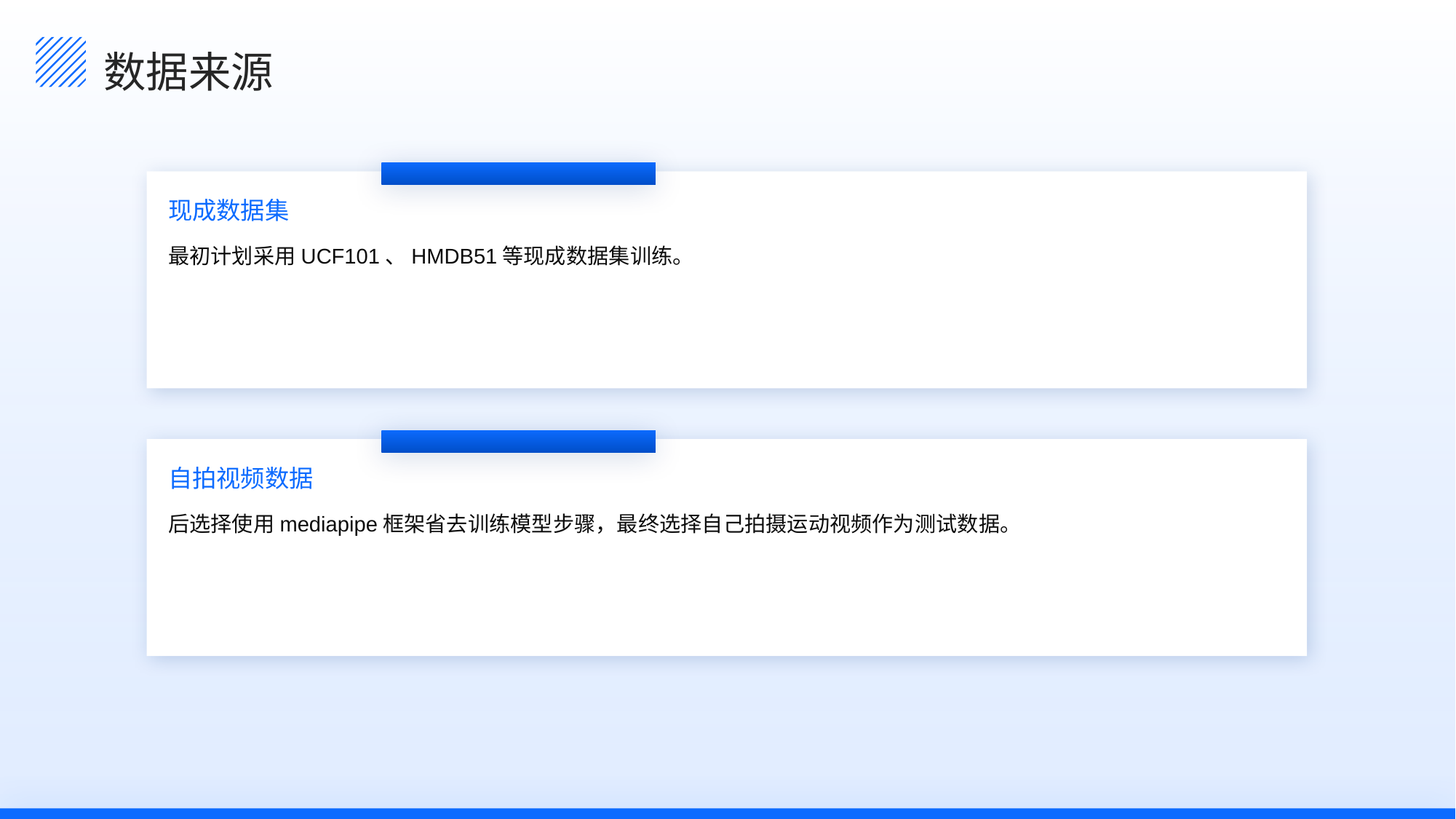

数据来源

现成数据集
最初计划采用UCF101、HMDB51等现成数据集训练。

自拍视频数据
后选择使用mediapipe框架省去训练模型步骤，最终选择自己拍摄运动视频作为测试数据。